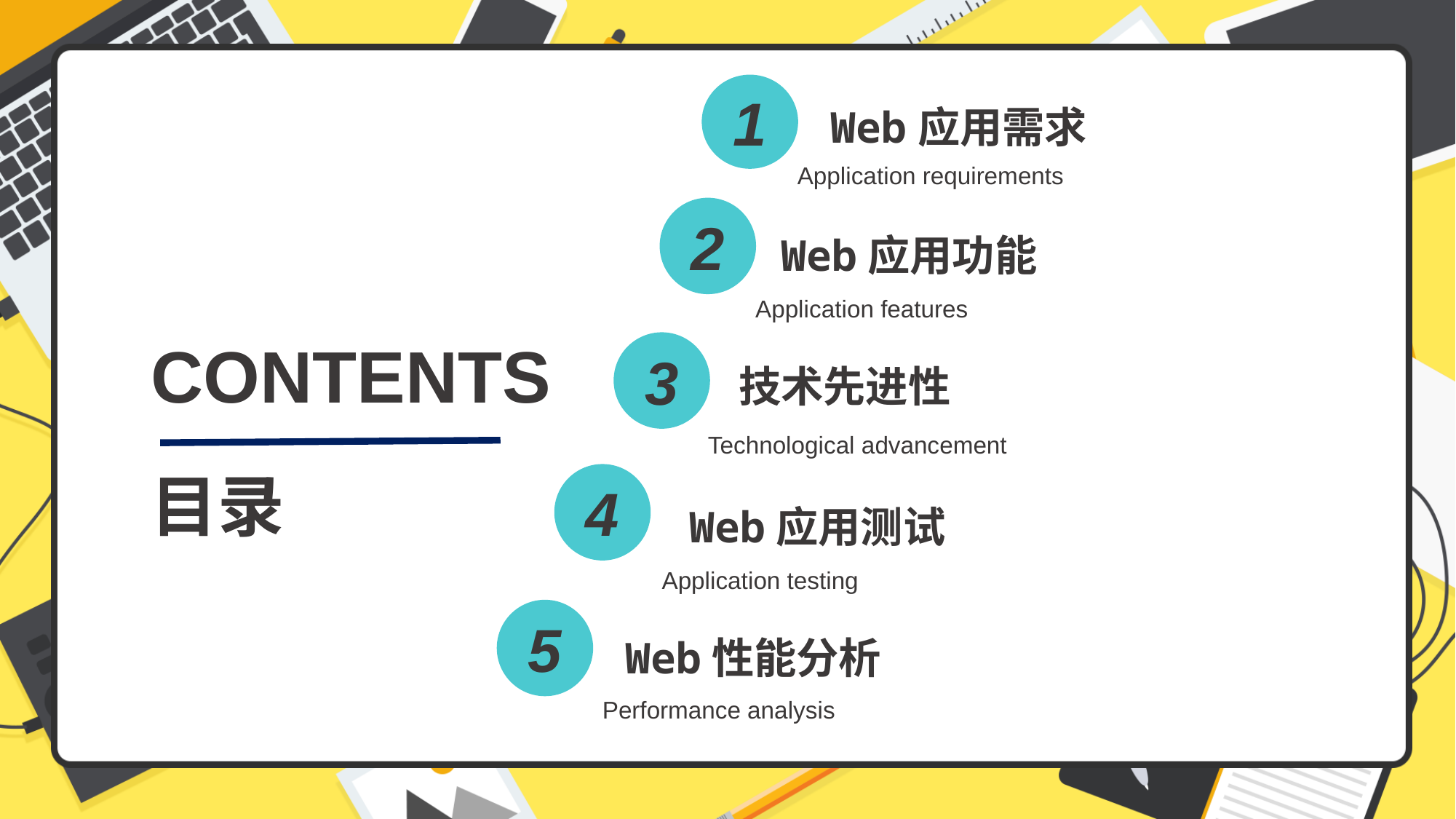

1
Web应用需求
Application requirements
2
Web应用功能
Application features
CONTENTS
3
技术先进性
Technological advancement
目录
4
Web应用测试
Application testing
5
Web性能分析

Performance analysis